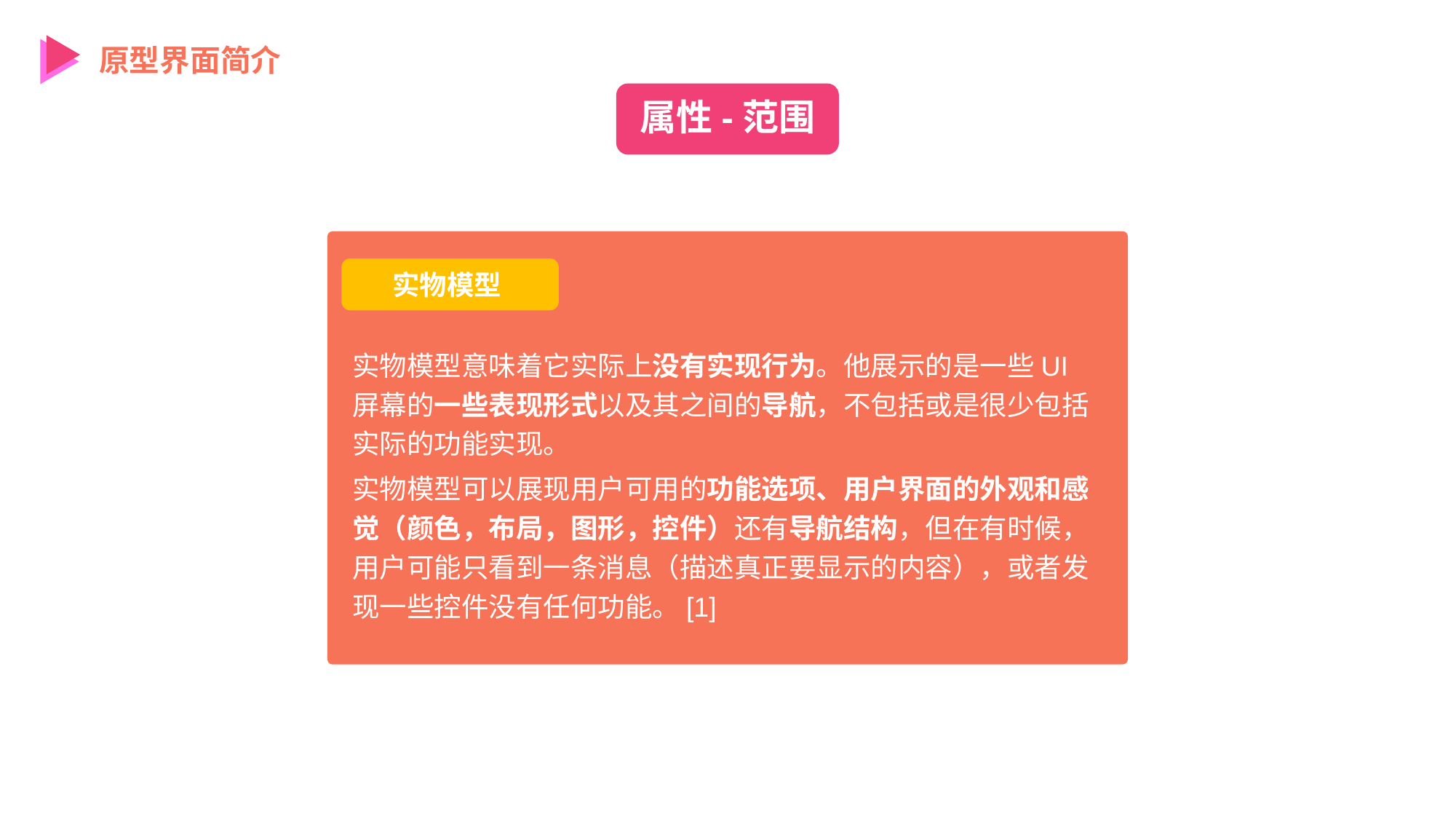

原型界面简介

属性-范围

实物模型
实物模型意味着它实际上没有实现行为。他展示的是一些UI屏幕的一些表现形式以及其之间的导航，不包括或是很少包括实际的功能实现。
实物模型可以展现用户可用的功能选项、用户界面的外观和感觉（颜色，布局，图形，控件）还有导航结构，但在有时候，用户可能只看到一条消息（描述真正要显示的内容），或者发现一些控件没有任何功能。[1]